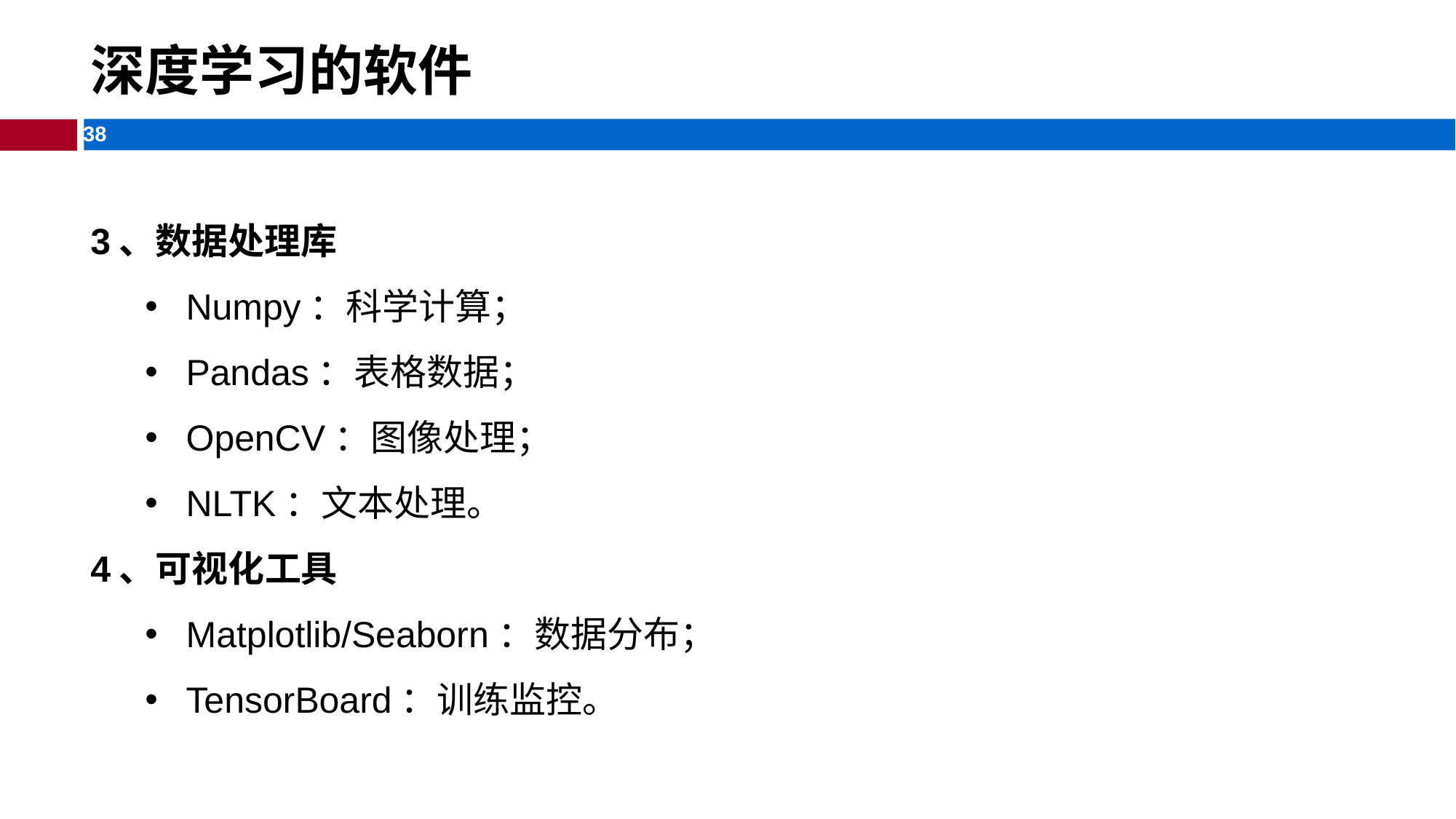

# 深度学习的软件​​
3、数据处理库
Numpy：科学计算；
Pandas：表格数据；
OpenCV：图像处理；
NLTK：文本处理。
4、​​可视化工具
Matplotlib/Seaborn：数据分布；
TensorBoard：训练监控。